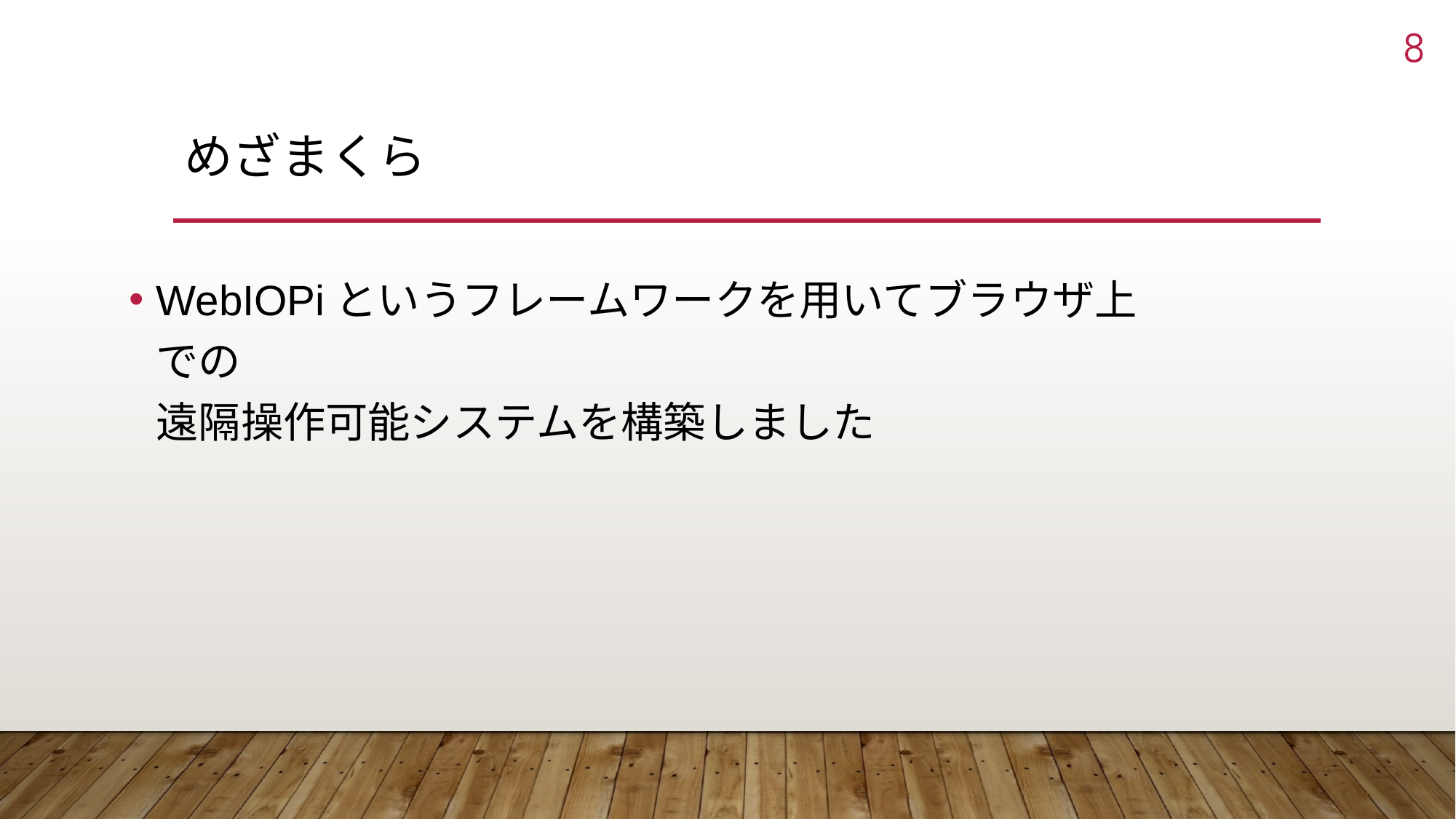

8
# めざまくら
WebIOPiというフレームワークを用いてブラウザ上での
遠隔操作可能システムを構築しました